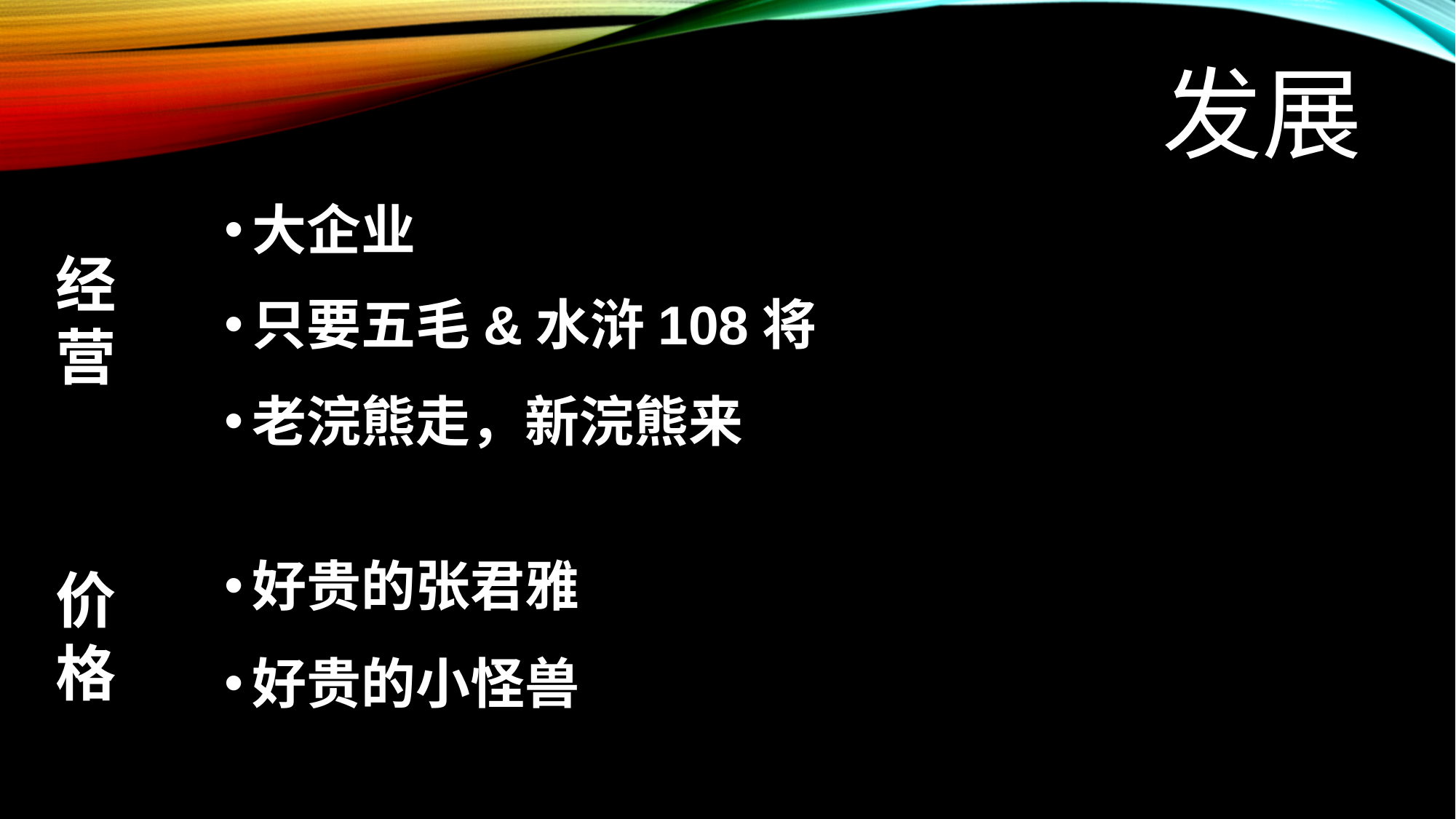

# 发展
大企业
经营
只要五毛&水浒108将
老浣熊走，新浣熊来

好贵的张君雅
价格
好贵的小怪兽